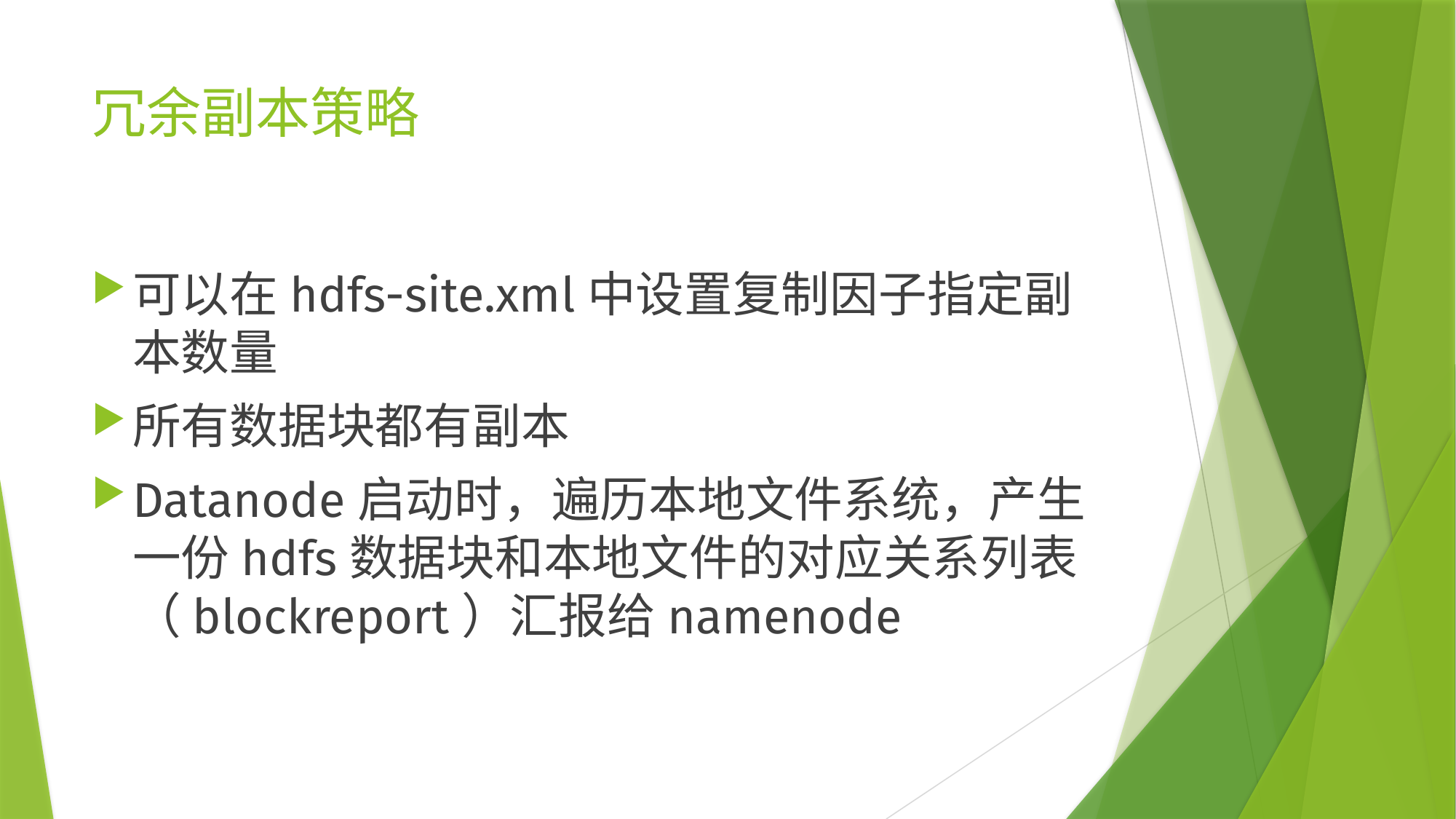

# 冗余副本策略
可以在hdfs-site.xml中设置复制因子指定副本数量
所有数据块都有副本
Datanode启动时，遍历本地文件系统，产生一份hdfs数据块和本地文件的对应关系列表（blockreport）汇报给namenode